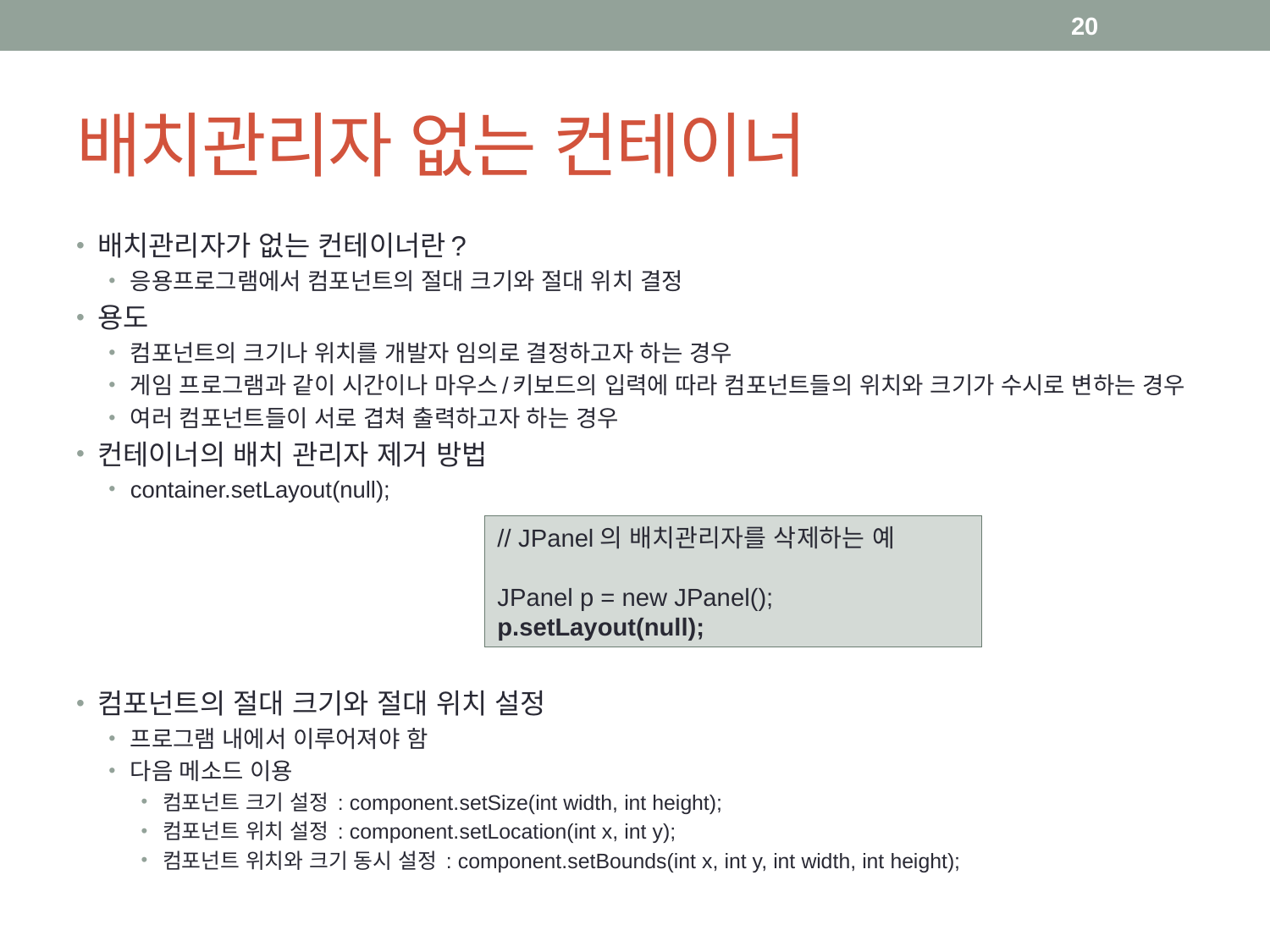

20
# 배치관리자 없는 컨테이너
배치관리자가 없는 컨테이너란?
응용프로그램에서 컴포넌트의 절대 크기와 절대 위치 결정
용도
컴포넌트의 크기나 위치를 개발자 임의로 결정하고자 하는 경우
게임 프로그램과 같이 시간이나 마우스/키보드의 입력에 따라 컴포넌트들의 위치와 크기가 수시로 변하는 경우
여러 컴포넌트들이 서로 겹쳐 출력하고자 하는 경우
컨테이너의 배치 관리자 제거 방법
container.setLayout(null);

컴포넌트의 절대 크기와 절대 위치 설정
프로그램 내에서 이루어져야 함
다음 메소드 이용
컴포넌트 크기 설정 : component.setSize(int width, int height);
컴포넌트 위치 설정 : component.setLocation(int x, int y);
컴포넌트 위치와 크기 동시 설정 : component.setBounds(int x, int y, int width, int height);

// JPanel의 배치관리자를 삭제하는 예

JPanel p = new JPanel();
p.setLayout(null);